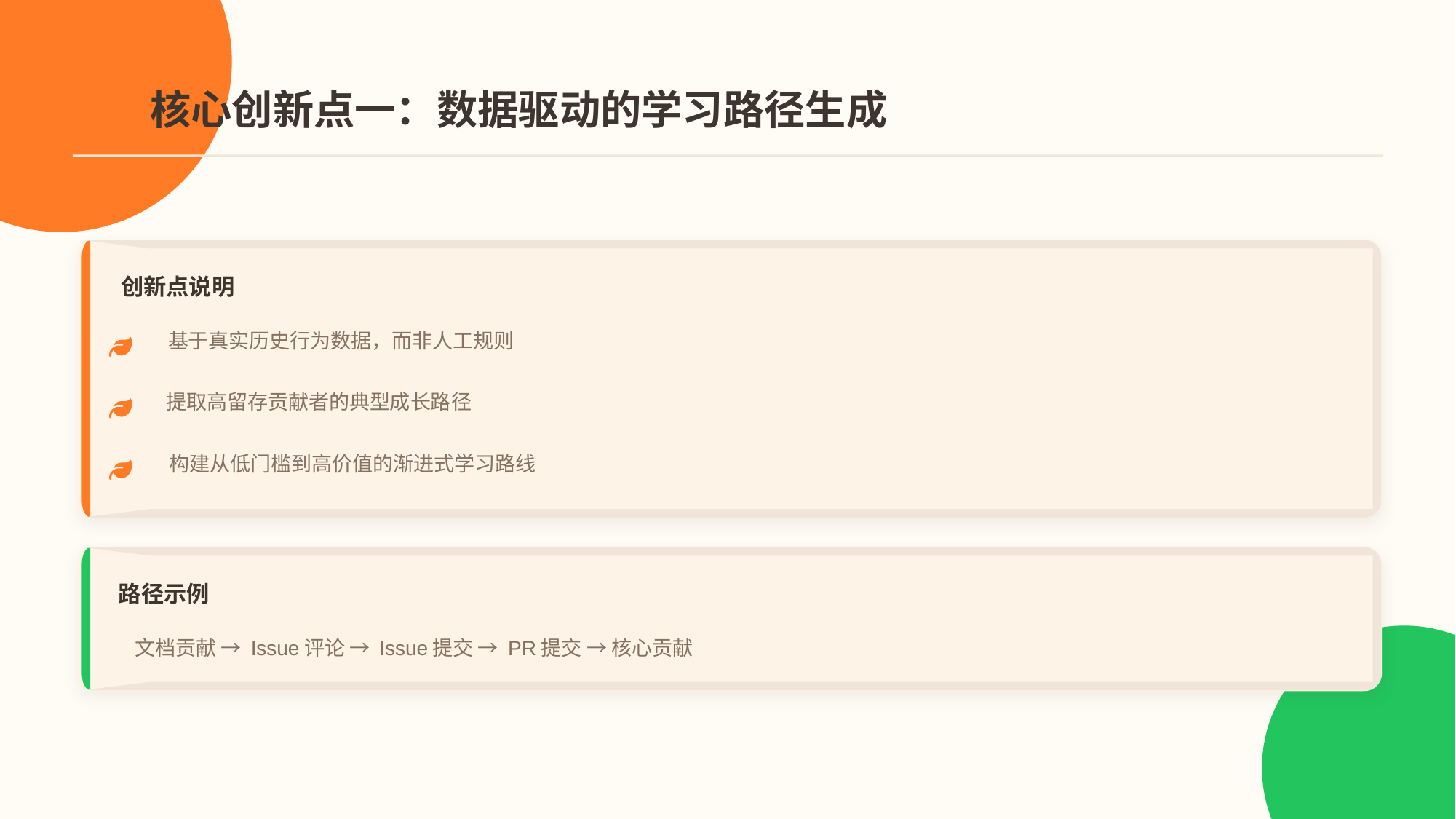

核心创新点一：数据驱动的学习路径生成

创新点说明
基于真实历史行为数据，而非人工规则

提取高留存贡献者的典型成长路径

构建从低门槛到高价值的渐进式学习路线

路径示例

文档贡献 → Issue评论 → Issue提交 → PR提交 → 核心贡献